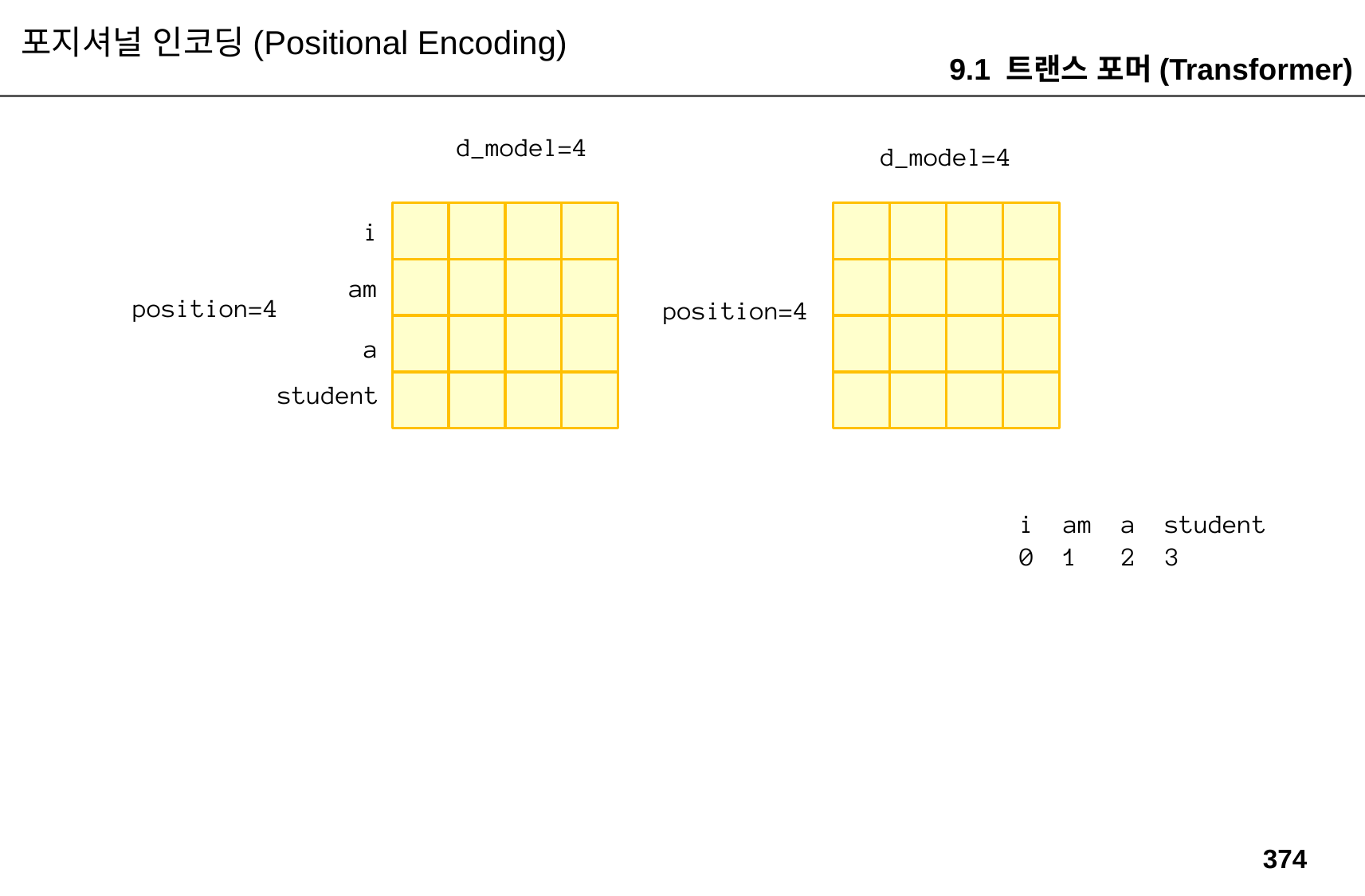

포지셔널 인코딩(Positional Encoding)
9.1 트랜스 포머(Transformer)
d_model=4
d_model=4

i

am
position=4
position=4

a
student

i  am  a  student
0  1   2  3